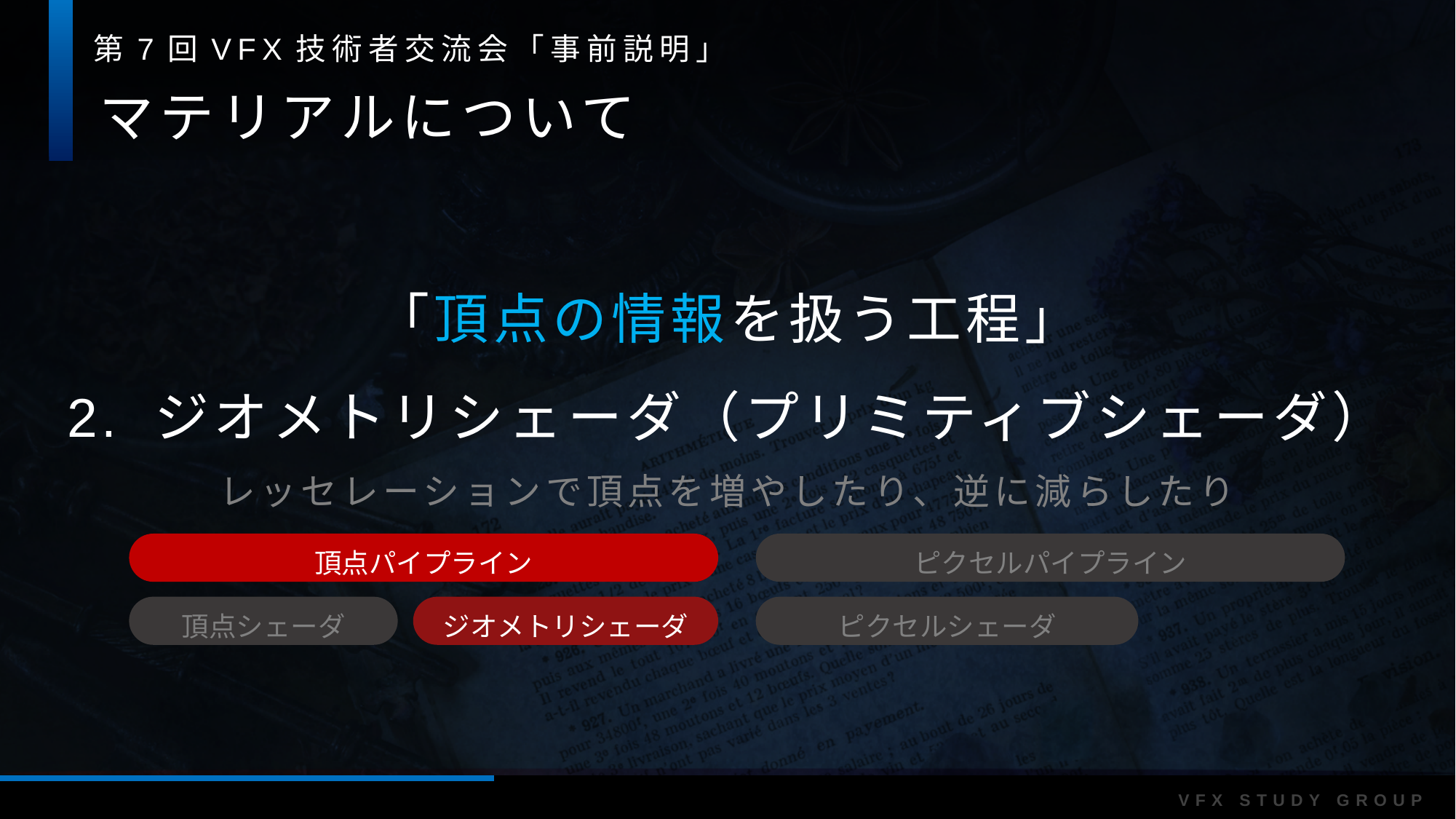

マテリアルについて
「頂点の情報を扱う工程」
2. ジオメトリシェーダ（プリミティブシェーダ）
レッセレーションで頂点を増やしたり、逆に減らしたり
頂点パイプライン
ピクセルパイプライン
頂点シェーダ
ジオメトリシェーダ
ピクセルシェーダ